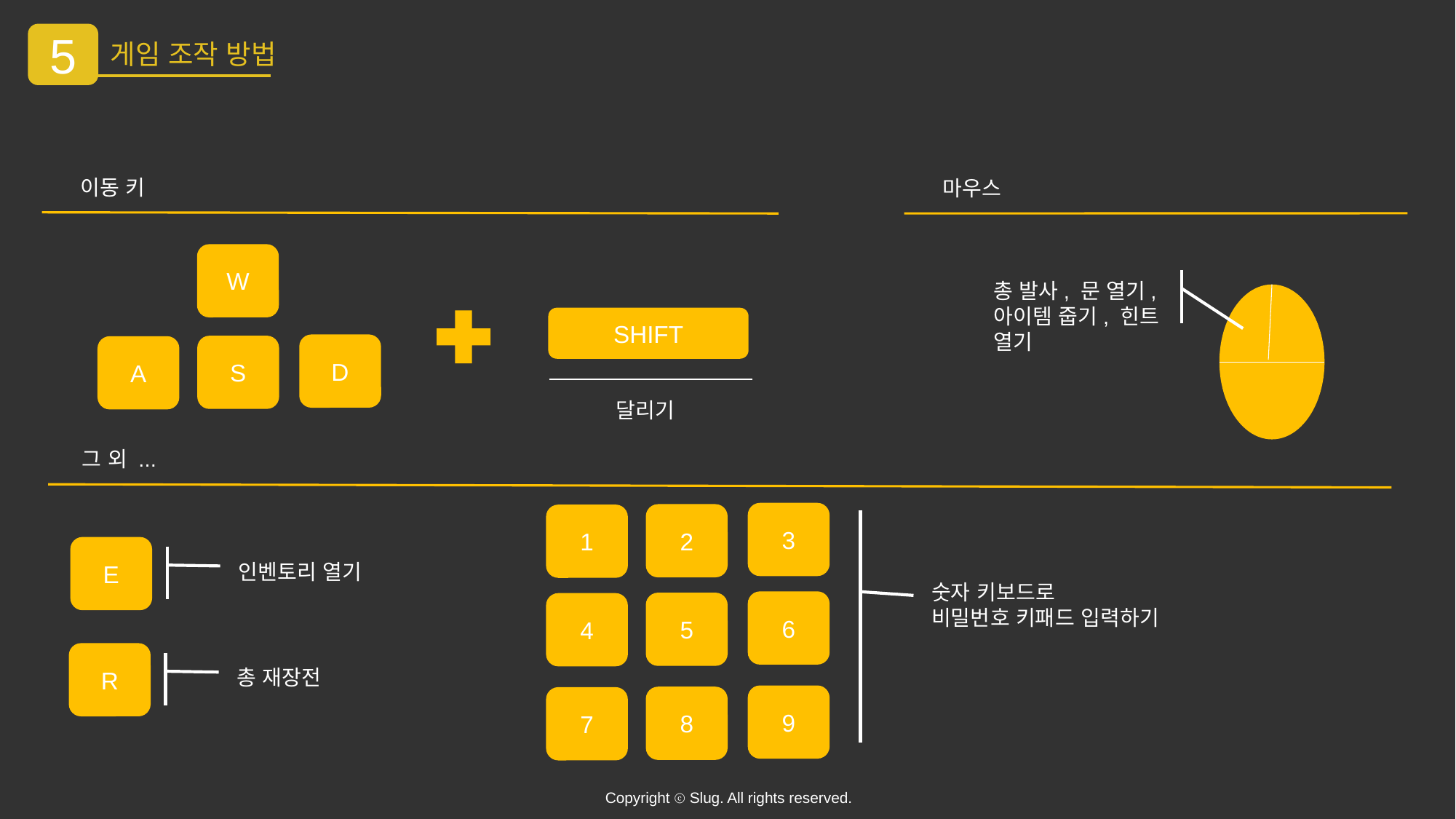

5
게임 조작 방법
이동 키
마우스
W

총 발사, 문 열기,
아이템 줍기, 힌트 열기

SHIFT
D
S
A
달리기
그 외 ...
3
2
1

E

인벤토리 열기
숫자 키보드로
비밀번호 키패드 입력하기
6
5
4
R

총 재장전
9
8
7
Copyright ⓒ Slug. All rights reserved.